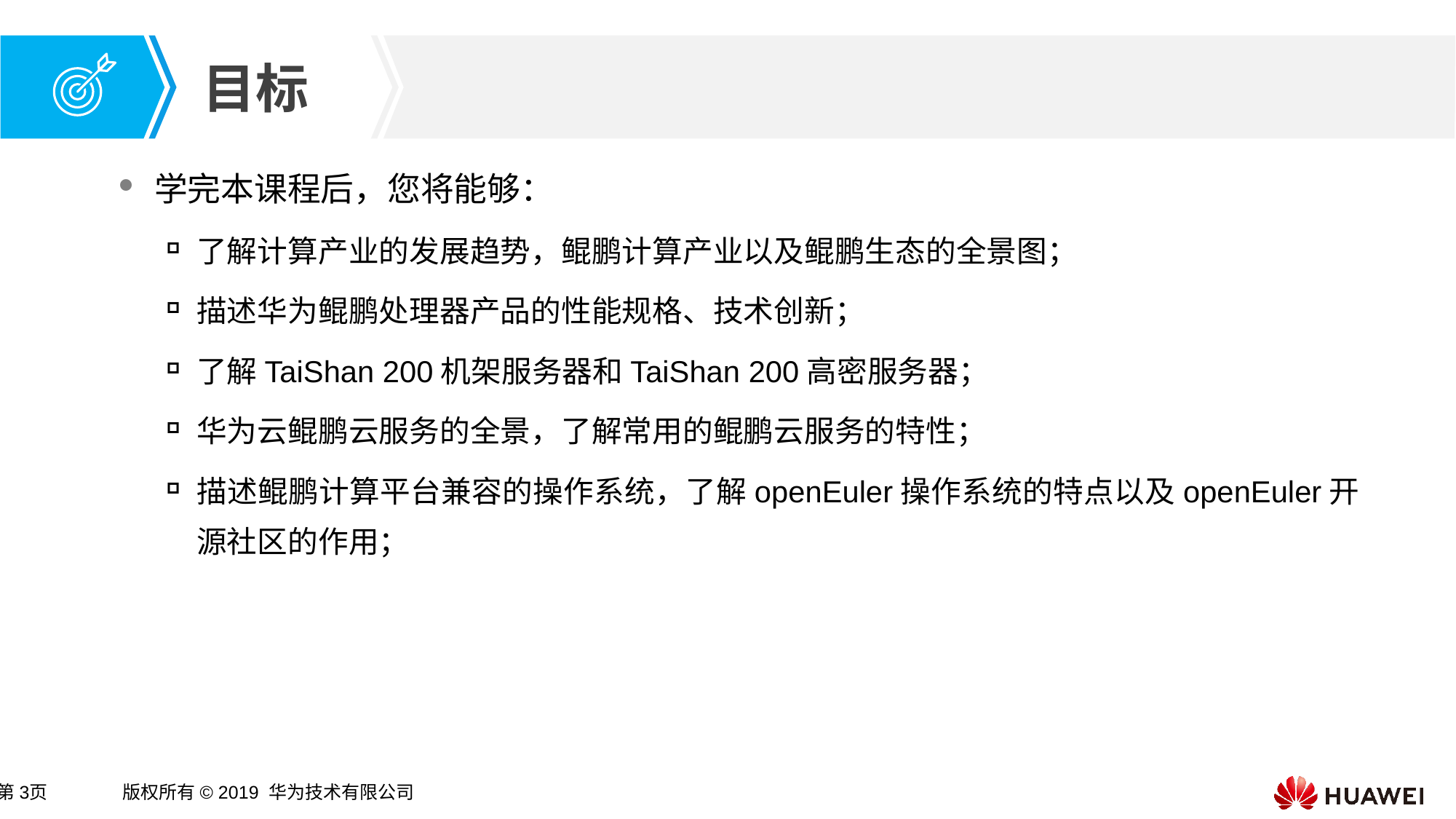

学完本课程后，您将能够：
了解计算产业的发展趋势，鲲鹏计算产业以及鲲鹏生态的全景图；
描述华为鲲鹏处理器产品的性能规格、技术创新；
了解TaiShan 200机架服务器和TaiShan 200高密服务器；
华为云鲲鹏云服务的全景，了解常用的鲲鹏云服务的特性；
描述鲲鹏计算平台兼容的操作系统，了解openEuler操作系统的特点以及openEuler开源社区的作用；